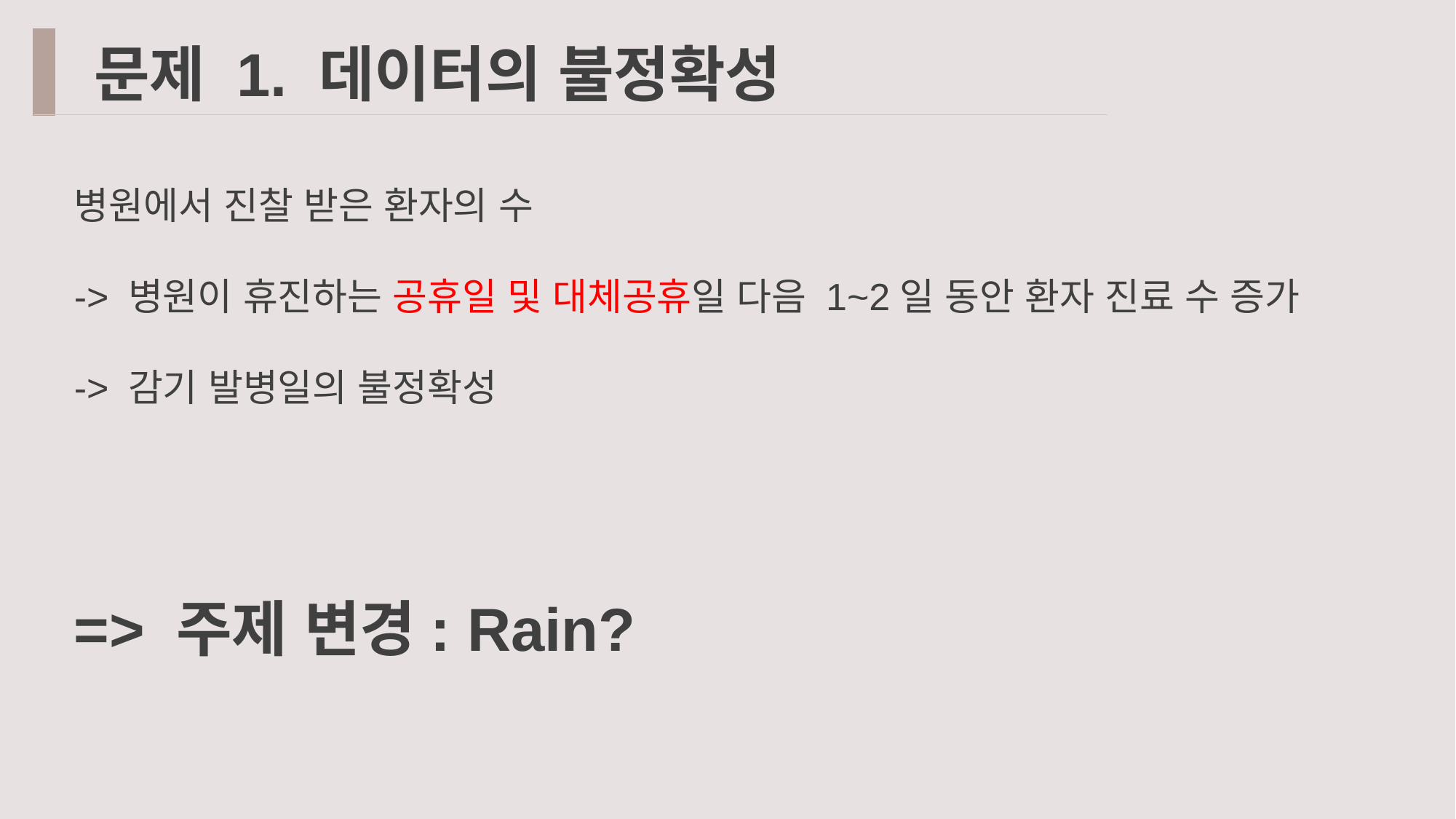

문제 1. 데이터의 불정확성
병원에서 진찰 받은 환자의 수

-> 병원이 휴진하는 공휴일 및 대체공휴일 다음 1~2일 동안 환자 진료 수 증가

-> 감기 발병일의 불정확성

=> 주제 변경: Rain?